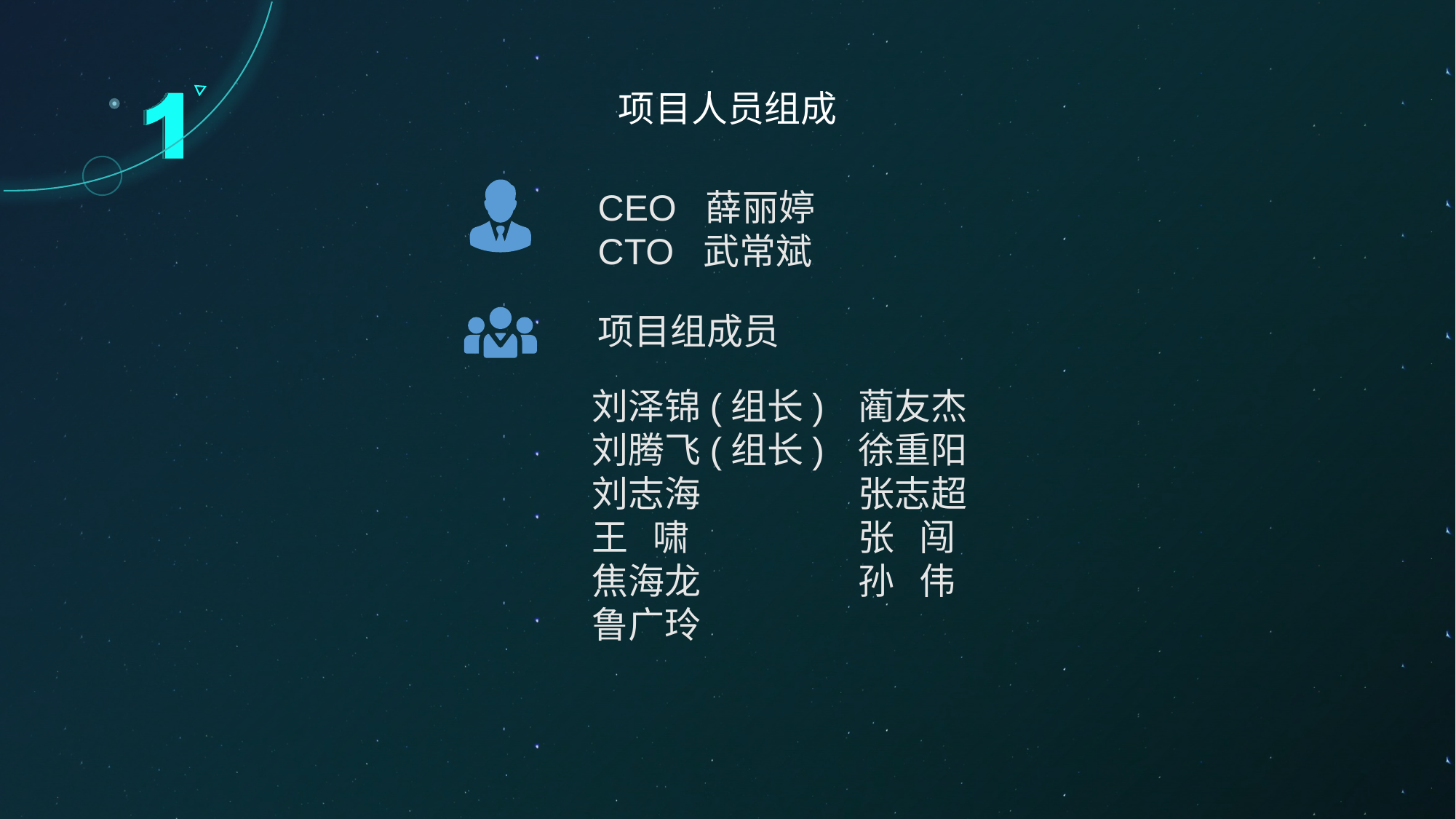

项目人员组成

CEO  薛丽婷
CTO  武常斌
项目组成员

       刘泽锦(组长)
       刘腾飞(组长)
       刘志海
       王   啸
       焦海龙
       鲁广玲
       蔺友杰
       徐重阳
       张志超
       张   闯
       孙   伟